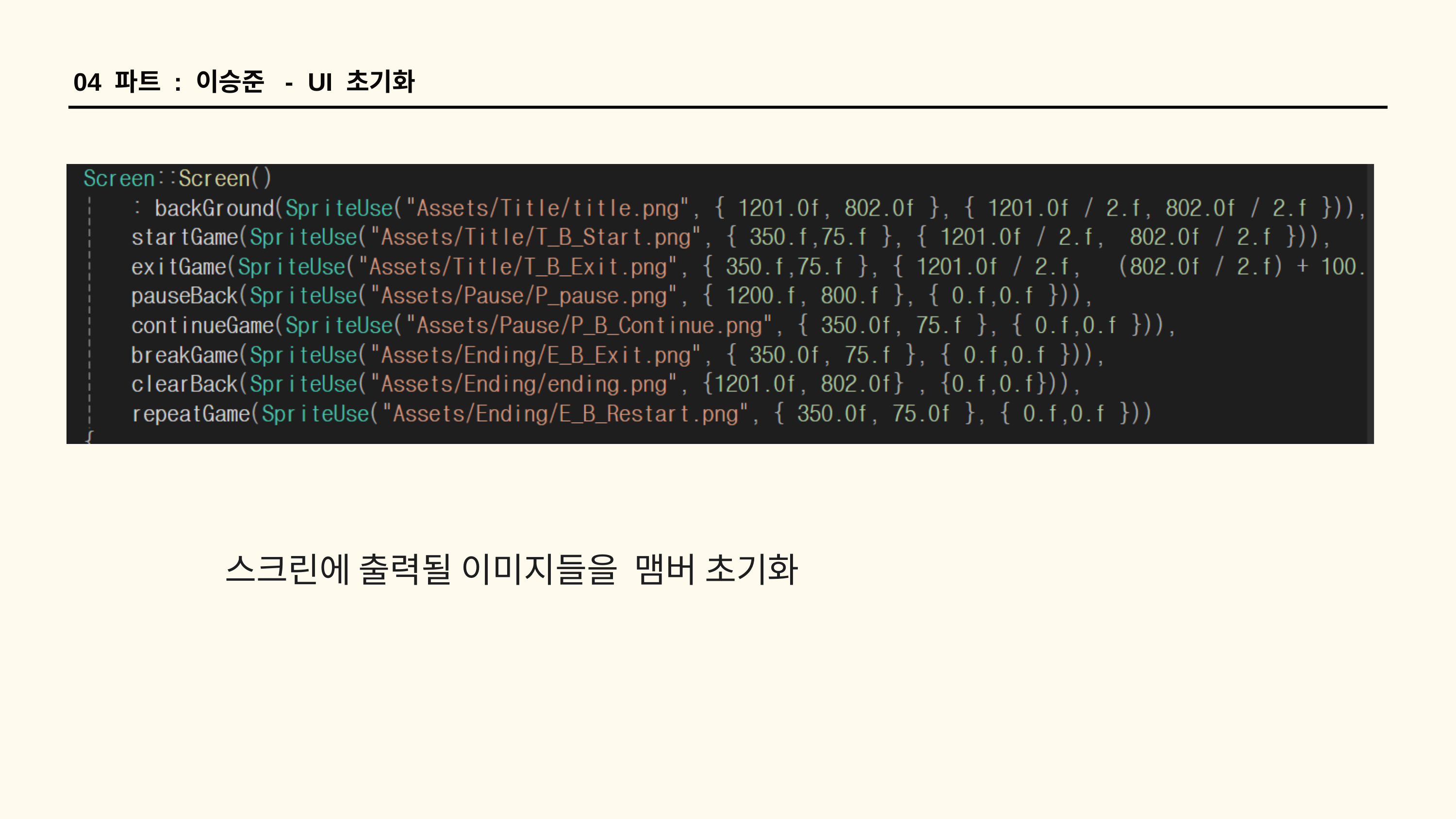

04 파트 : 이승준  -  UI 초기화

스크린에 출력될 이미지들을  맴버 초기화